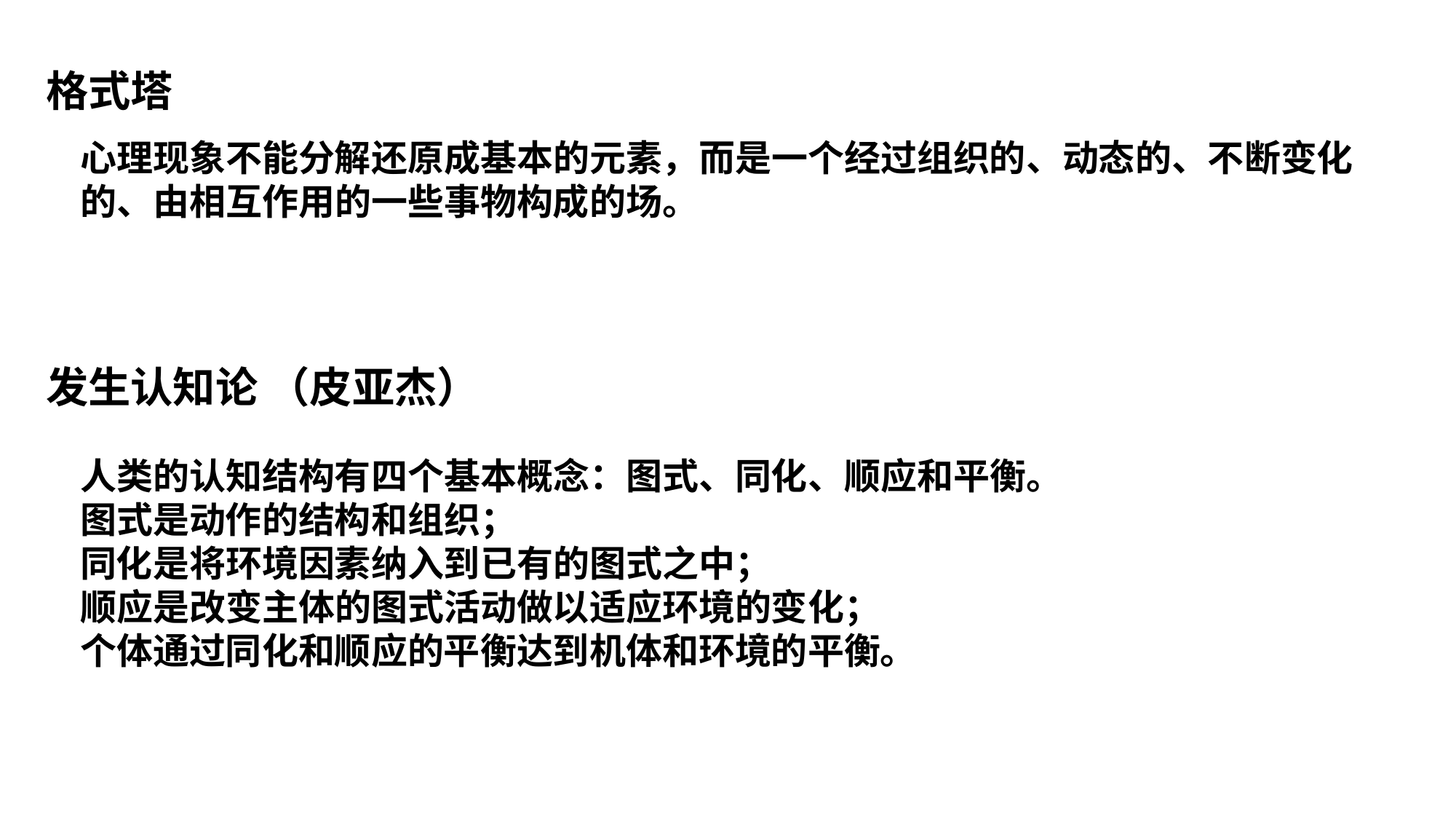

格式塔
心理现象不能分解还原成基本的元素，而是一个经过组织的、动态的、不断变化的、由相互作用的一些事物构成的场。
发生认知论 （皮亚杰）
人类的认知结构有四个基本概念：图式、同化、顺应和平衡。
图式是动作的结构和组织；
同化是将环境因素纳入到已有的图式之中；
顺应是改变主体的图式活动做以适应环境的变化；
个体通过同化和顺应的平衡达到机体和环境的平衡。